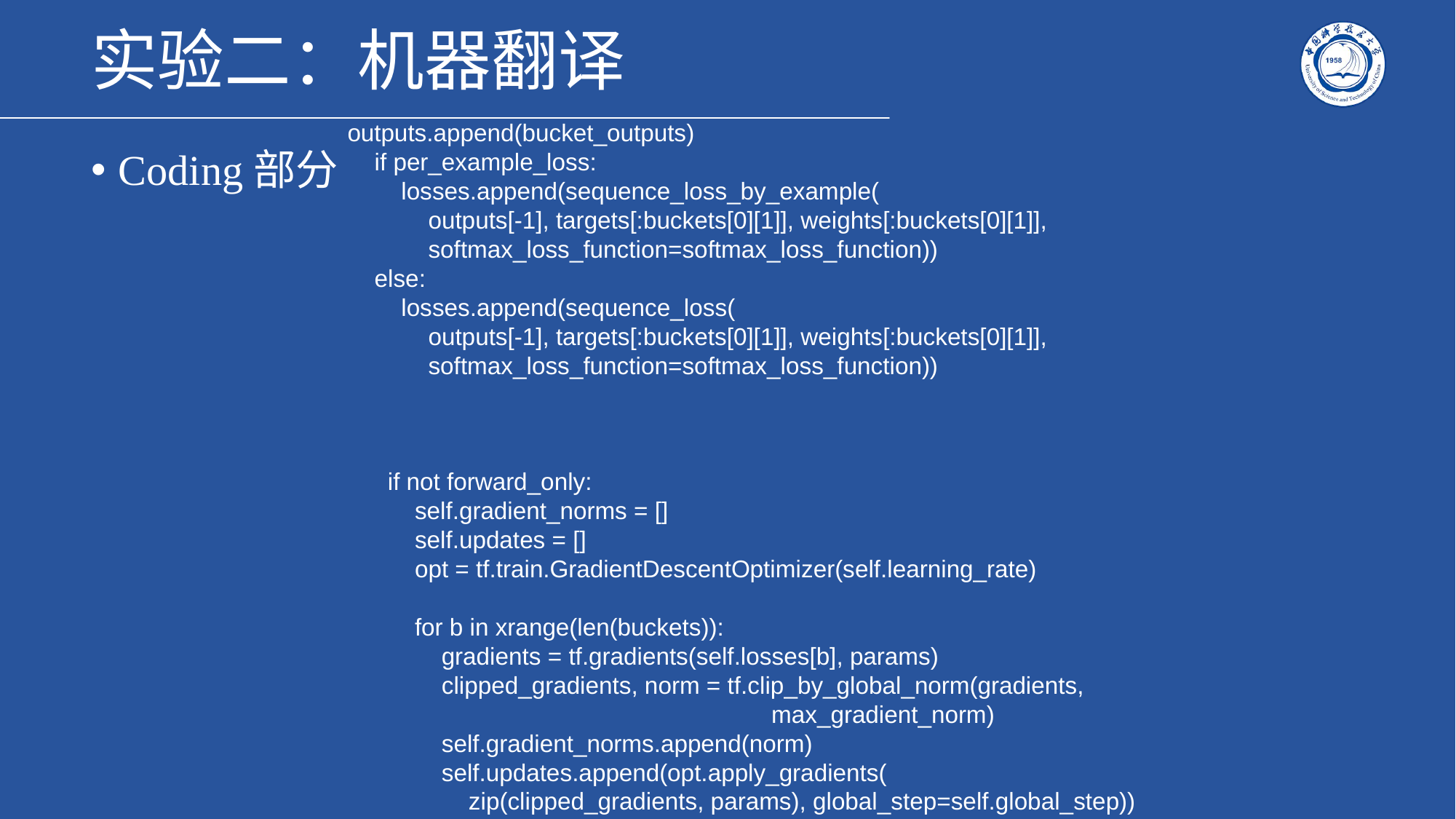

# 实验二：机器翻译
95
outputs.append(bucket_outputs)
    if per_example_loss:
        losses.append(sequence_loss_by_example(
            outputs[-1], targets[:buckets[0][1]], weights[:buckets[0][1]],
            softmax_loss_function=softmax_loss_function))
    else:
        losses.append(sequence_loss(
            outputs[-1], targets[:buckets[0][1]], weights[:buckets[0][1]],
            softmax_loss_function=softmax_loss_function))

      if not forward_only:
          self.gradient_norms = []
          self.updates = []
          opt = tf.train.GradientDescentOptimizer(self.learning_rate)

          for b in xrange(len(buckets)):
              gradients = tf.gradients(self.losses[b], params)
              clipped_gradients, norm = tf.clip_by_global_norm(gradients,
                                                               max_gradient_norm)
              self.gradient_norms.append(norm)
              self.updates.append(opt.apply_gradients(
                  zip(clipped_gradients, params), global_step=self.global_step))

Coding部分